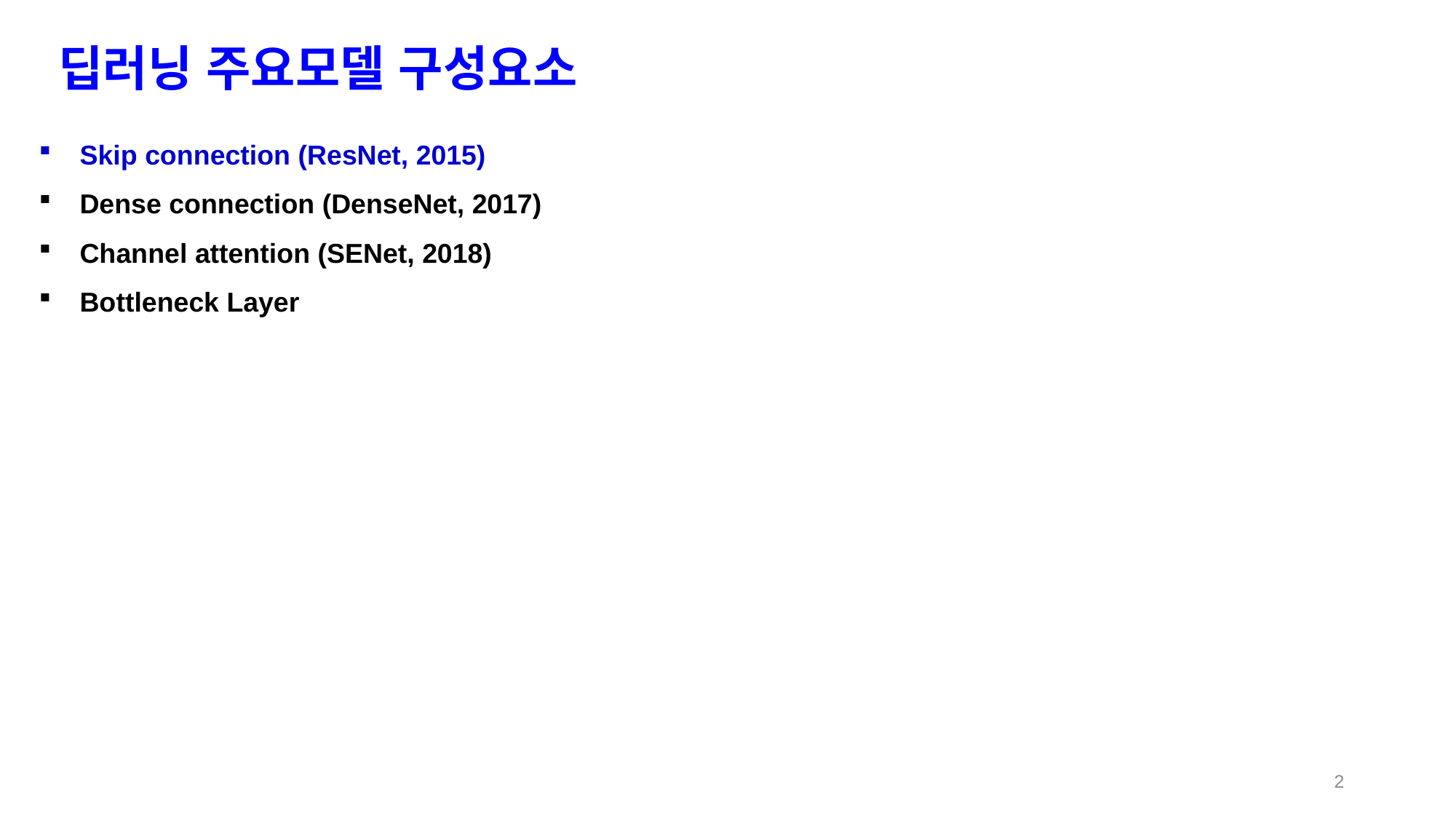

딥러닝 주요모델 구성요소
Skip connection (ResNet, 2015)
Dense connection (DenseNet, 2017)
Channel attention (SENet, 2018)
Bottleneck Layer
2